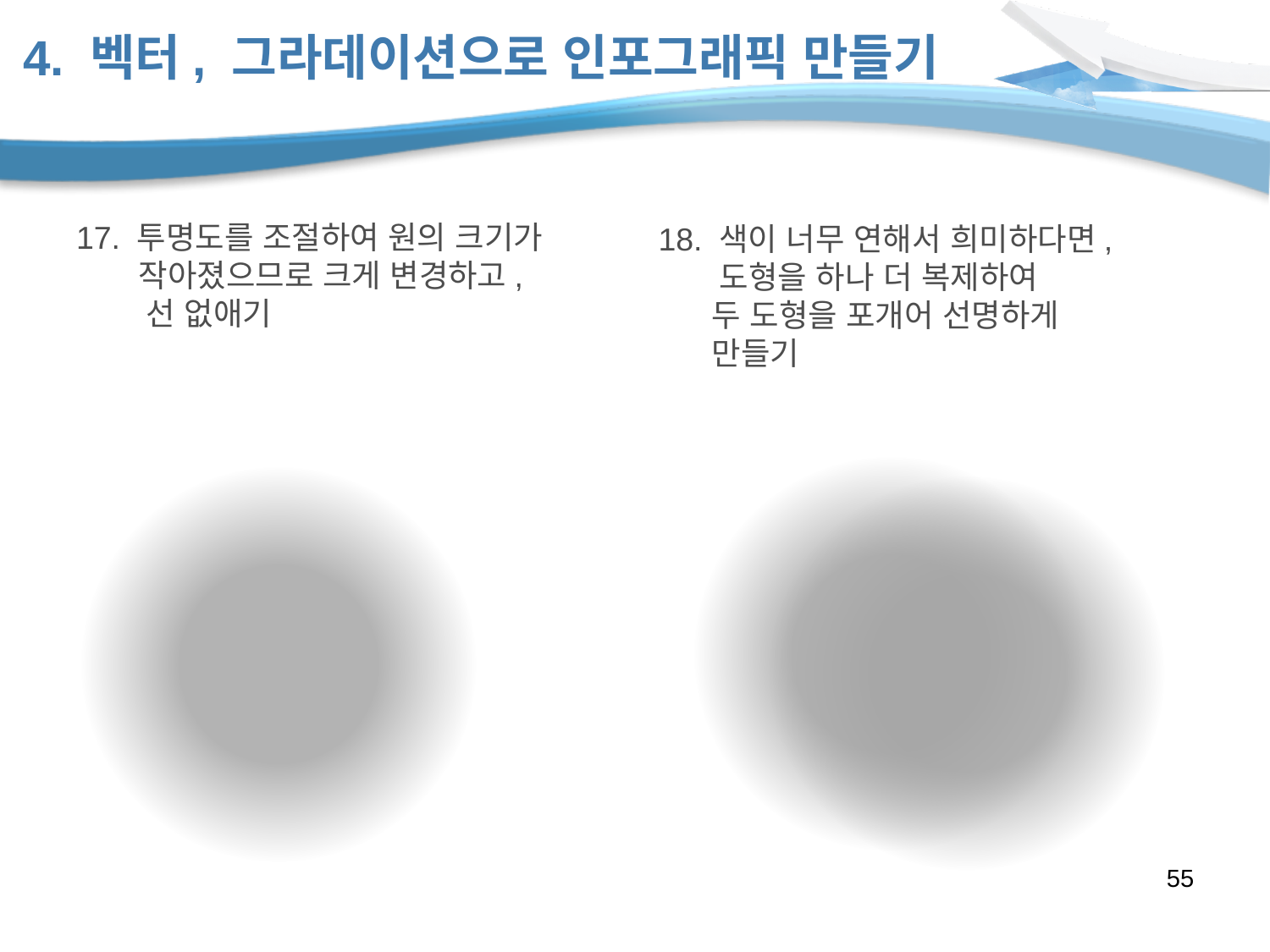

# 4. 벡터, 그라데이션으로 인포그래픽 만들기
17. 투명도를 조절하여 원의 크기가
       작아졌으므로 크게 변경하고,
       선 없애기
18. 색이 너무 연해서 희미하다면,
      도형을 하나 더 복제하여
      두 도형을 포개어 선명하게
      만들기

55